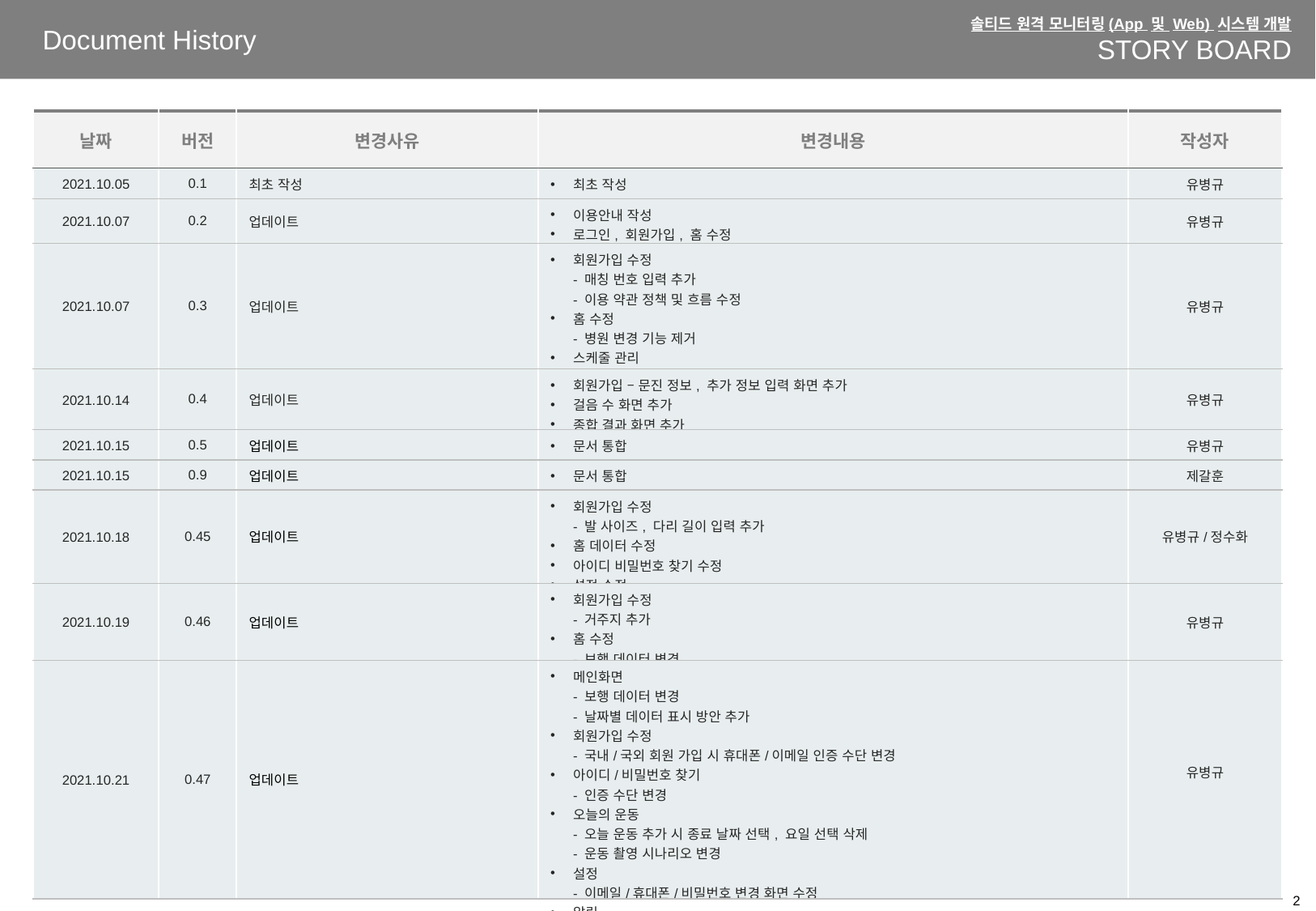

Document History
| 날짜 | 버전 | 변경사유 | 변경내용 | 작성자 |
| --- | --- | --- | --- | --- |
| 2021.10.05 | 0.1 | 최초 작성 | 최초 작성 | 유병규 |
| 2021.10.07 | 0.2 | 업데이트 | 이용안내 작성 로그인, 회원가입, 홈 수정 | 유병규 |
| 2021.10.07 | 0.3 | 업데이트 | 회원가입 수정 - 매칭 번호 입력 추가 - 이용 약관 정책 및 흐름 수정 홈 수정 - 병원 변경 기능 제거 스케줄 관리 - 처방 운동 아이콘 삭제 및 바 추가 | 유병규 |
| 2021.10.14 | 0.4 | 업데이트 | 회원가입 – 문진 정보, 추가 정보 입력 화면 추가 걸음 수 화면 추가 종합 결과 화면 추가 | 유병규 |
| 2021.10.15 | 0.5 | 업데이트 | 문서 통합 | 유병규 |
| 2021.10.15 | 0.9 | 업데이트 | 문서 통합 | 제갈훈 |
| 2021.10.18 | 0.45 | 업데이트 | 회원가입 수정 - 발 사이즈, 다리 길이 입력 추가 홈 데이터 수정 아이디 비밀번호 찾기 수정 설정 수정 | 유병규/정수화 |
| 2021.10.19 | 0.46 | 업데이트 | 회원가입 수정 - 거주지 추가 홈 수정 - 보행 데이터 변경 | 유병규 |
| 2021.10.21 | 0.47 | 업데이트 | 메인화면 - 보행 데이터 변경 - 날짜별 데이터 표시 방안 추가 회원가입 수정 - 국내/국외 회원 가입 시 휴대폰/이메일 인증 수단 변경 아이디/비밀번호 찾기 - 인증 수단 변경 오늘의 운동 - 오늘 운동 추가 시 종료 날짜 선택, 요일 선택 삭제 - 운동 촬영 시나리오 변경 설정 - 이메일/휴대폰/비밀번호 변경 화면 수정 알림 - 메뉴 이동 기능 추가 | 유병규 |